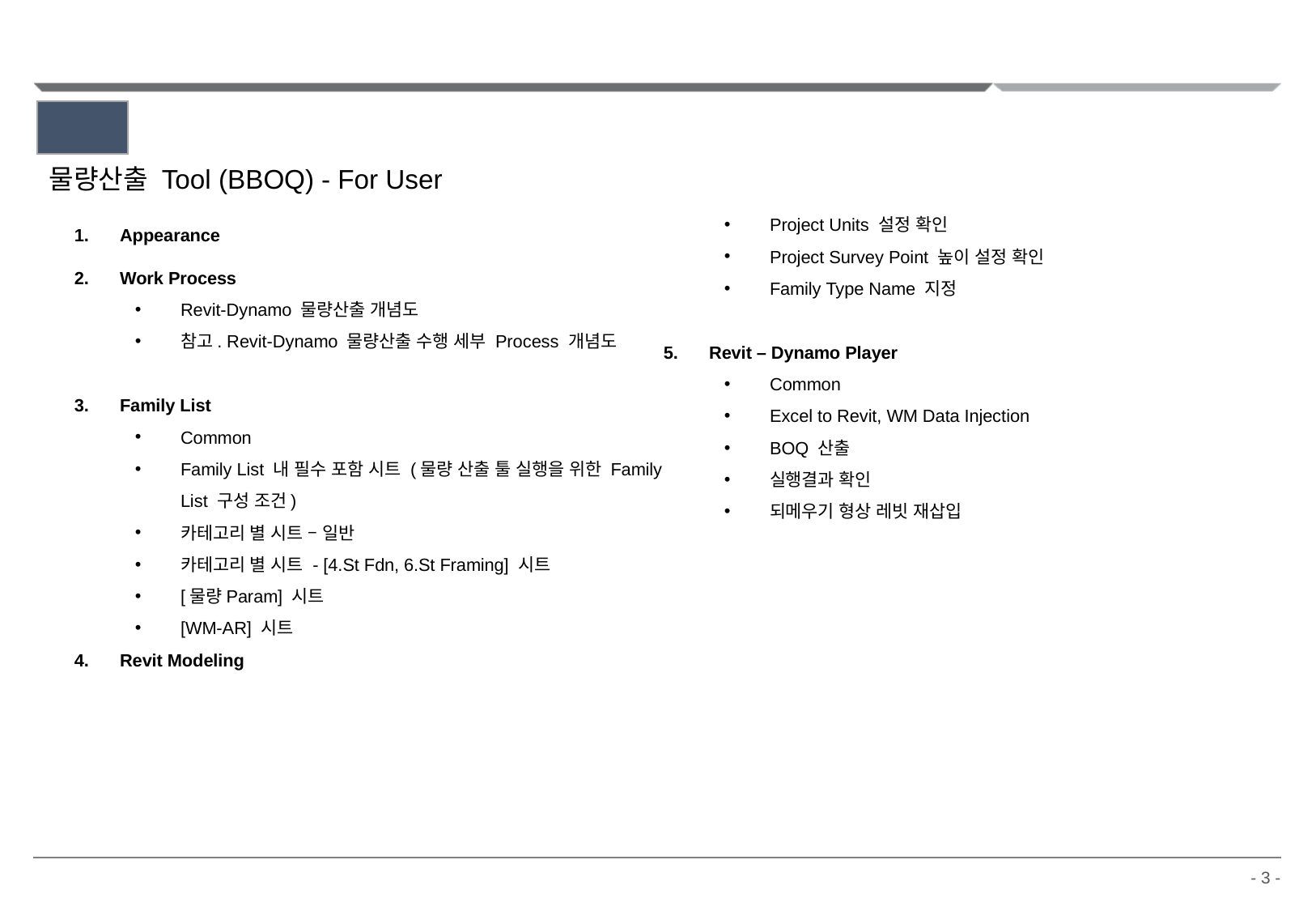

목차
물량산출 Tool (BBOQ) - For User
Appearance
Work Process
Revit-Dynamo 물량산출 개념도
참고. Revit-Dynamo 물량산출 수행 세부 Process 개념도

Family List
Common
Family List 내 필수 포함 시트 (물량 산출 툴 실행을 위한 Family List 구성 조건)
카테고리 별 시트 – 일반
카테고리 별 시트 - [4.St Fdn, 6.St Framing] 시트
[물량Param] 시트
[WM-AR] 시트
Revit Modeling
Project Units 설정 확인
Project Survey Point 높이 설정 확인
Family Type Name 지정

Revit – Dynamo Player
Common
Excel to Revit, WM Data Injection
BOQ 산출
실행결과 확인
되메우기 형상 레빗 재삽입